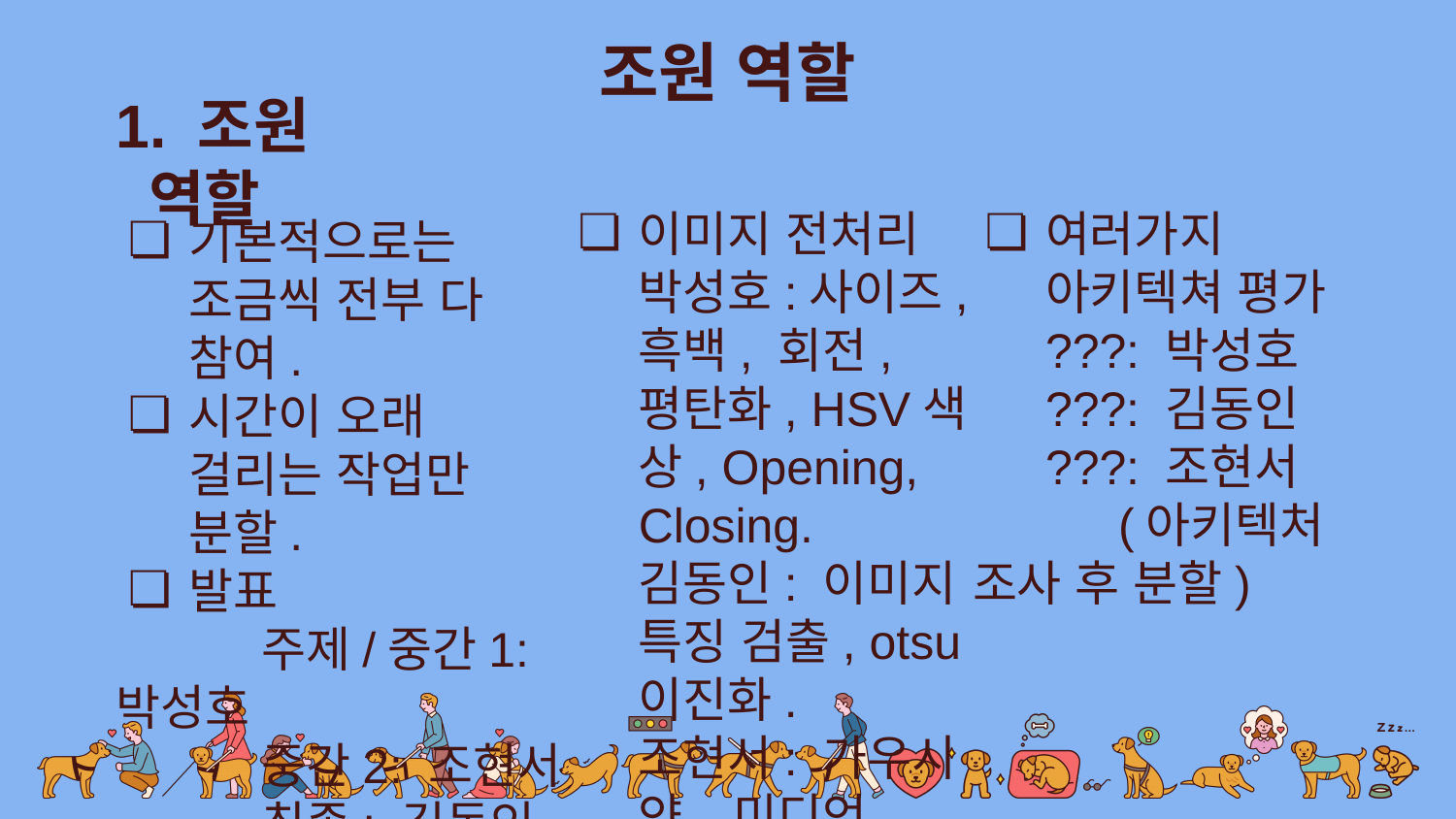

조원 역할
1. 조원 역할
이미지 전처리
박성호:사이즈, 흑백, 회전, 평탄화, HSV색상, Opening, Closing.
김동인: 이미지 특징 검출, otsu 이진화.
조현서: 가우시얀, 미디언,빌라테랄,샤프닝, 엣지 감지.

여러가지 아키텍쳐 평가
???: 박성호
???: 김동인
???: 조현서
	(아키텍처 조사 후 분할)
기본적으로는 조금씩 전부 다 참여.
시간이 오래 걸리는 작업만 분할.
발표
	주제/중간1: 박성호
	중간2: 조현서
	최종: 김동인